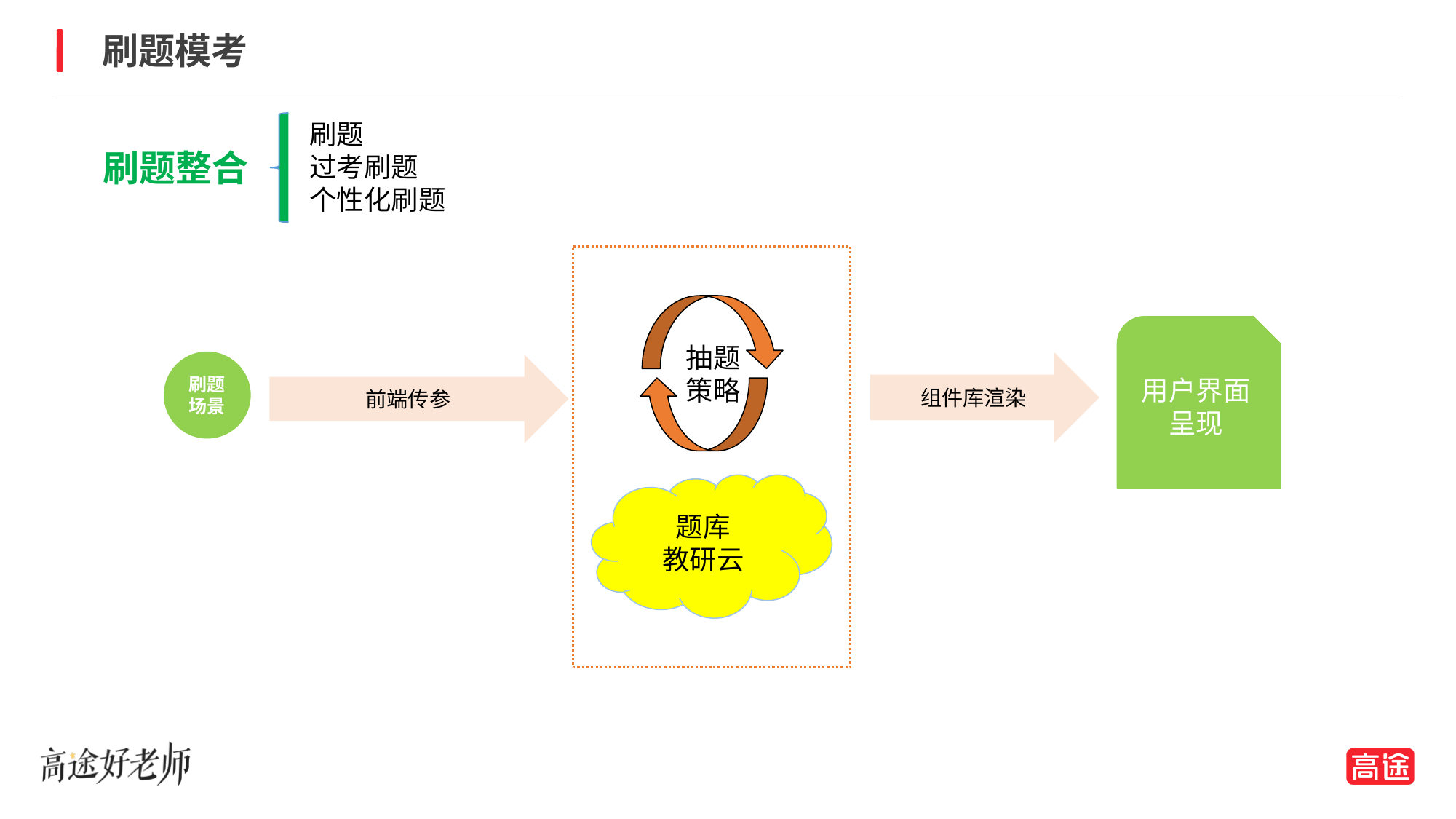

刷题模考
刷题
过考刷题
个性化刷题

刷题整合

抽题
策略
用户界面呈现
刷题场景
组件库渲染
前端传参
题库
教研云